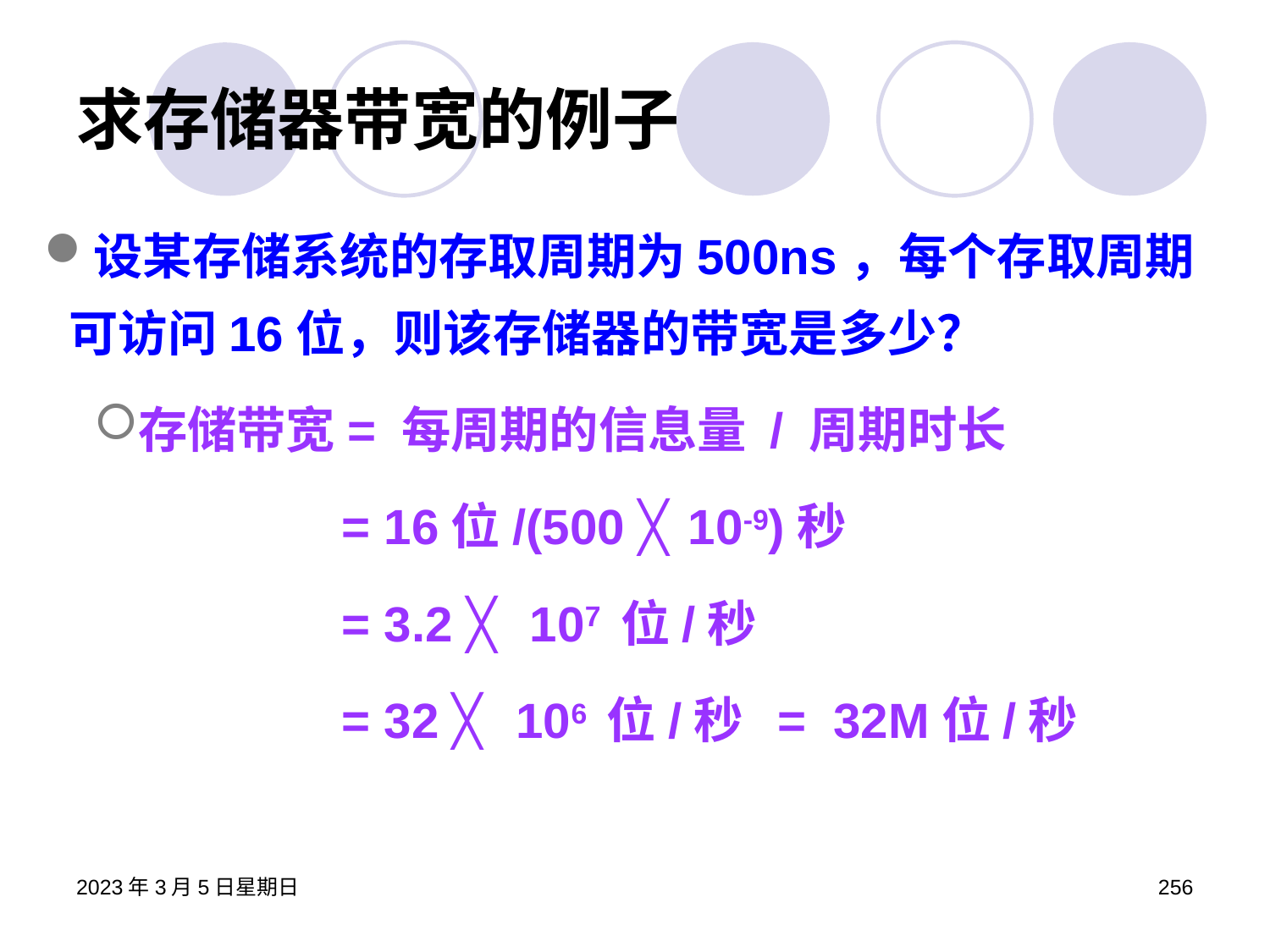

# 求存储器带宽的例子
设某存储系统的存取周期为500ns，每个存取周期可访问16位，则该存储器的带宽是多少？
存储带宽= 每周期的信息量 / 周期时长
                  = 16位/(500 ╳10-9)秒
                  = 3.2 ╳ 107 位/秒
                  = 32 ╳ 106 位/秒  =  32M位/秒
2023年3月5日星期日
256